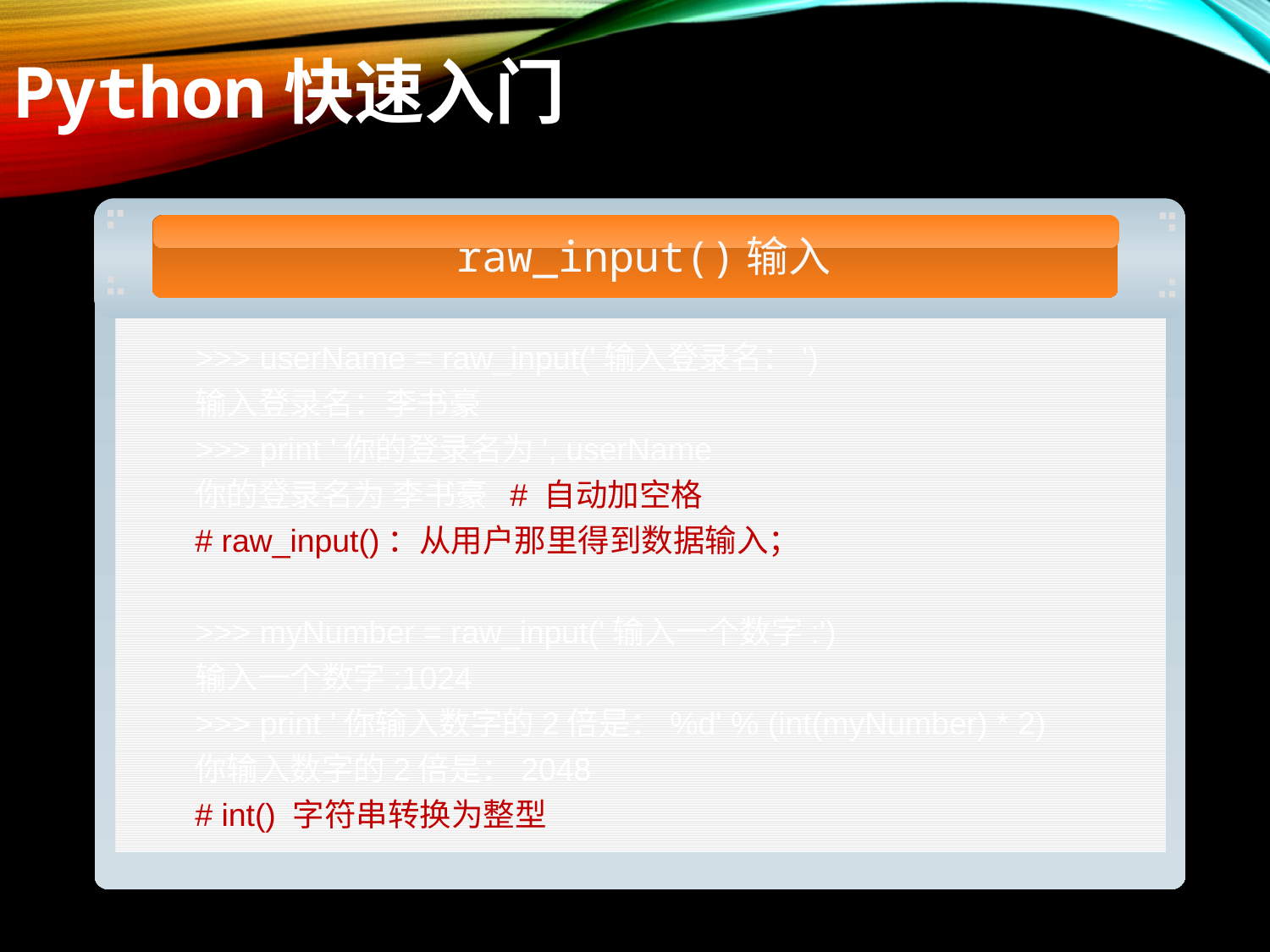

# Python快速入门

raw_input()输入

>>> userName = raw_input('输入登录名：')
输入登录名：李书豪
>>> print '你的登录名为', userName
你的登录名为 李书豪  # 自动加空格
# raw_input()：从用户那里得到数据输入；

>>> myNumber = raw_input('输入一个数字:')
输入一个数字:1024
>>> print '你输入数字的2倍是：%d' % (int(myNumber) * 2)
你输入数字的2倍是：2048
# int() 字符串转换为整型